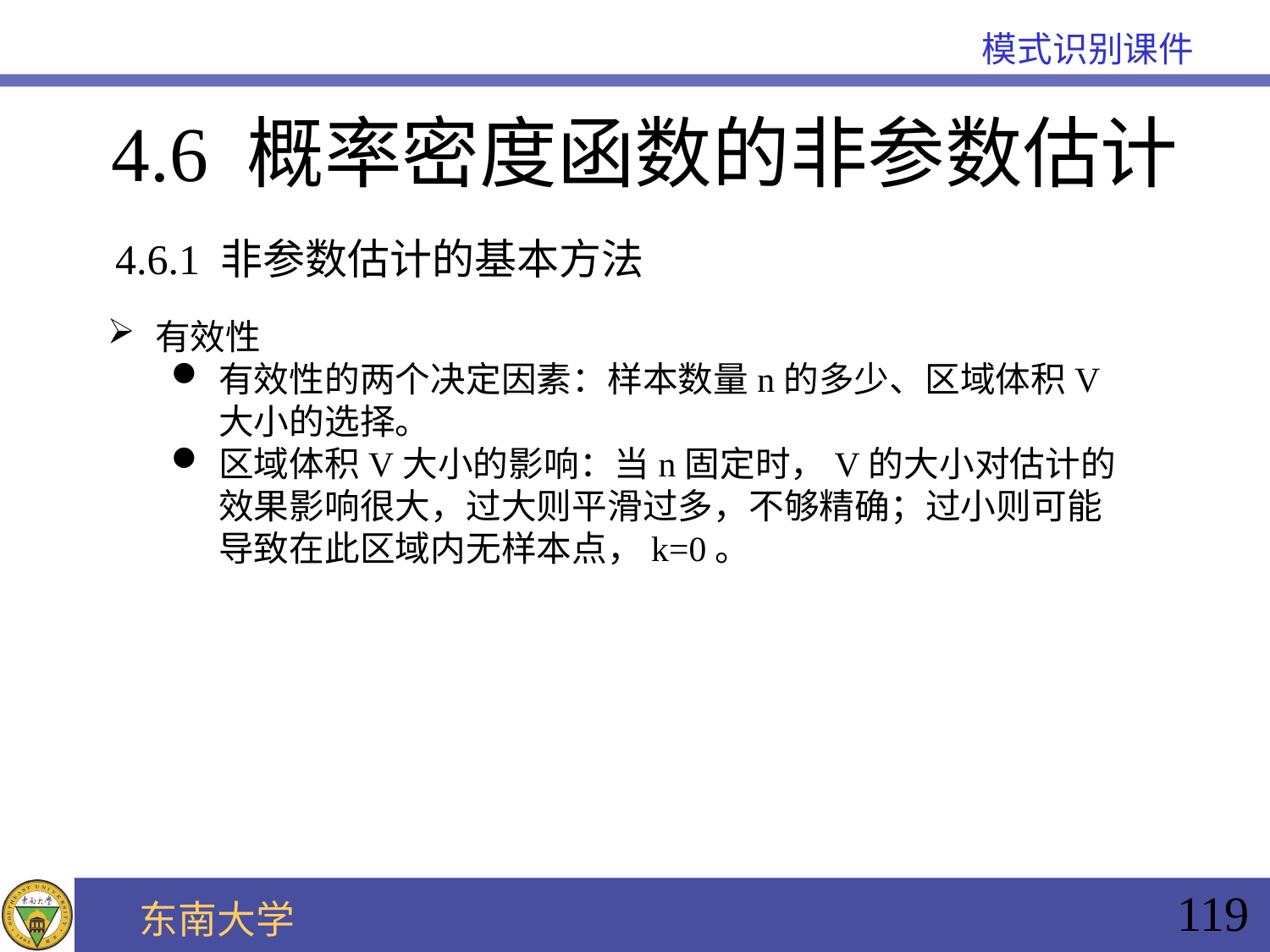

# 4.6 概率密度函数的非参数估计
4.6.1 非参数估计的基本方法
有效性
有效性的两个决定因素：样本数量n的多少、区域体积V大小的选择。
区域体积V大小的影响：当n固定时，V的大小对估计的效果影响很大，过大则平滑过多，不够精确；过小则可能导致在此区域内无样本点，k=0。
119